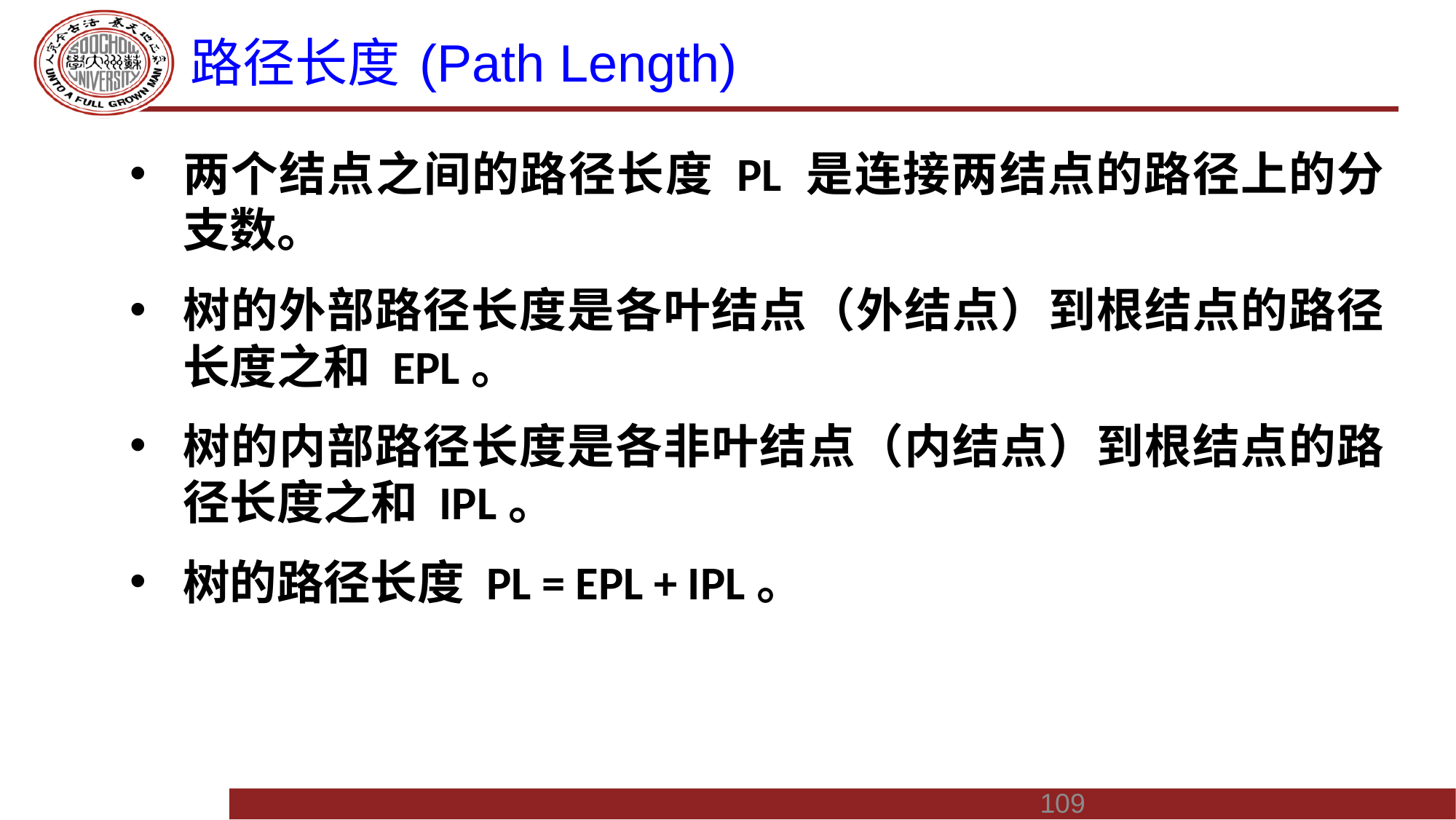

# 路径长度 (Path Length)
两个结点之间的路径长度 PL 是连接两结点的路径上的分支数。
树的外部路径长度是各叶结点（外结点）到根结点的路径长度之和 EPL。
树的内部路径长度是各非叶结点（内结点）到根结点的路径长度之和 IPL。
树的路径长度 PL = EPL + IPL。

109